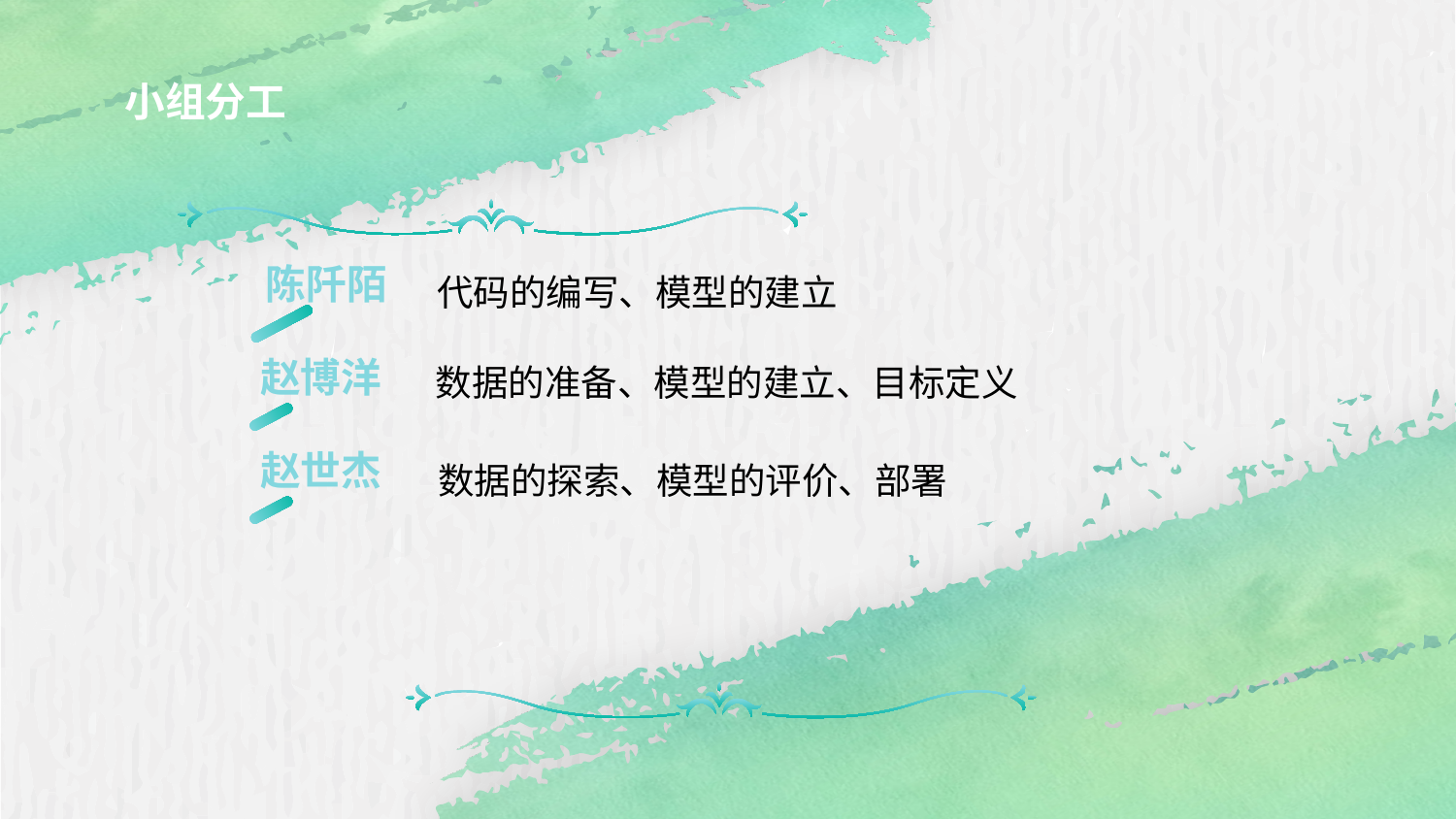

小组分工

陈阡陌
代码的编写、模型的建立

赵博洋
数据的准备、模型的建立、目标定义

赵世杰
数据的探索、模型的评价、部署